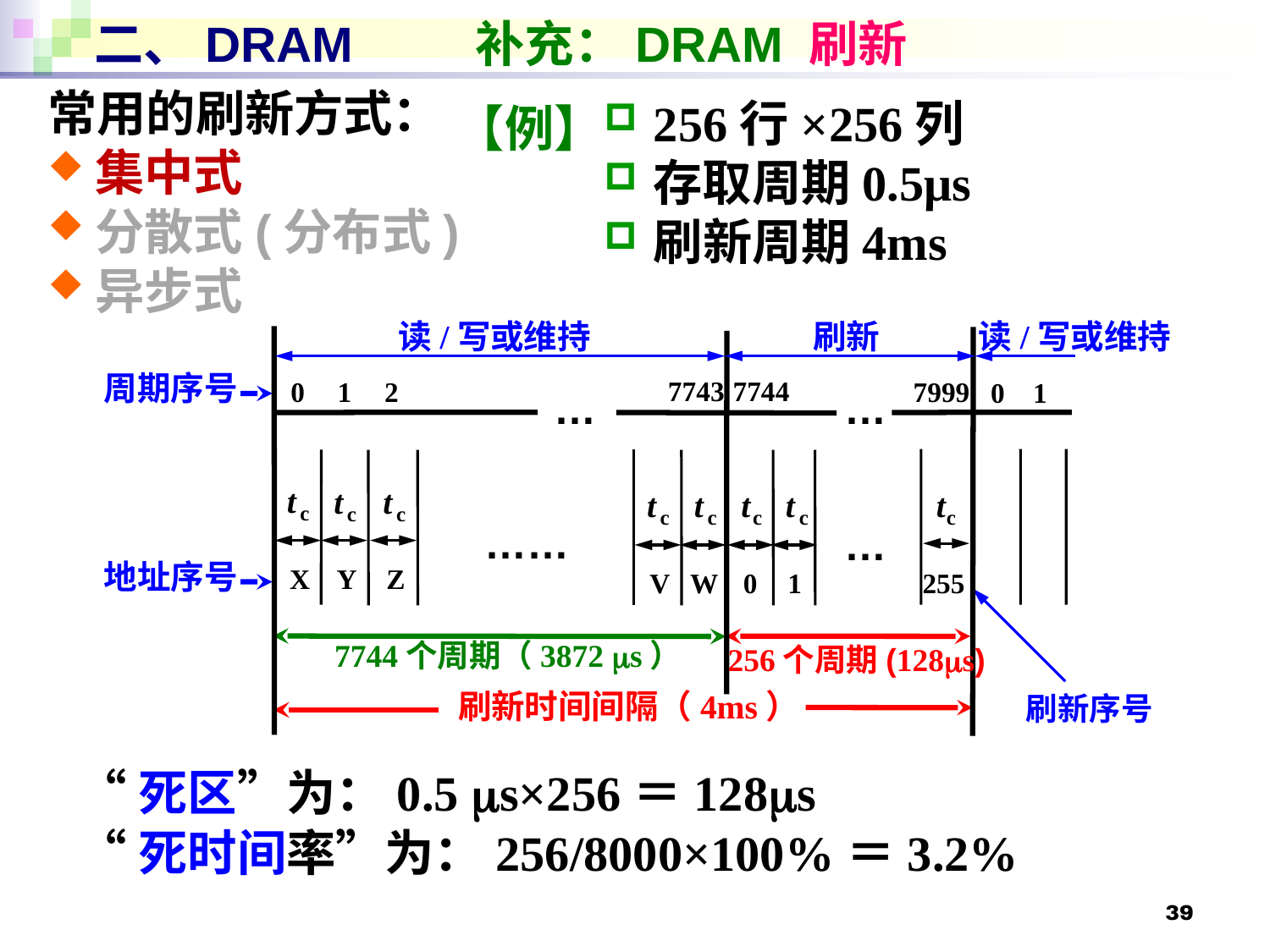

# 二、DRAM 	补充：DRAM 刷新
常用的刷新方式：
集中式
分散式(分布式)
异步式
256行×256列
存取周期0.5μs
刷新周期4ms
【例】

读/写或维持
刷新
读/写或维持

周期序号

7743
7744
0
1
2
7999
0
1
…
…

t
t
t
t
t
t
t
t
c
c
c
c
c
c
c
c
……
…

地址序号
X
Y
Z
V
W
0
1
255

7744个周期（3872 μs）

256个周期(128μs)

刷新时间间隔（4ms）
刷新序号

“死区”为：0.5 μs×256＝128μs
“死时间率”为：256/8000×100%＝3.2%
39